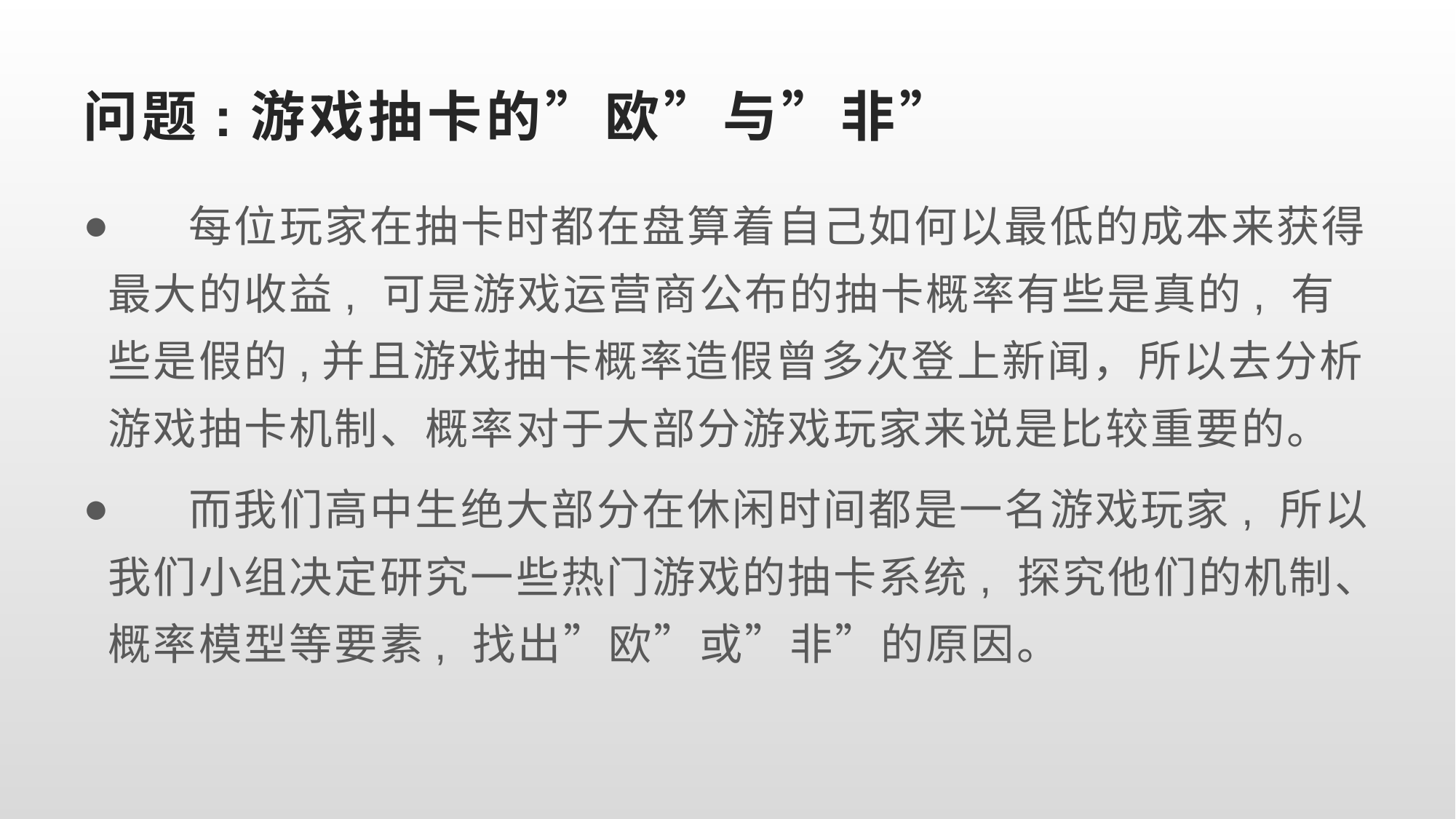

# 问题:游戏抽卡的”欧”与”非”
      每位玩家在抽卡时都在盘算着自己如何以最低的成本来获得最大的收益, 可是游戏运营商公布的抽卡概率有些是真的, 有些是假的,并且游戏抽卡概率造假曾多次登上新闻，所以去分析游戏抽卡机制、概率对于大部分游戏玩家来说是比较重要的。
      而我们高中生绝大部分在休闲时间都是一名游戏玩家, 所以我们小组决定研究一些热门游戏的抽卡系统, 探究他们的机制、概率模型等要素, 找出”欧”或”非”的原因。